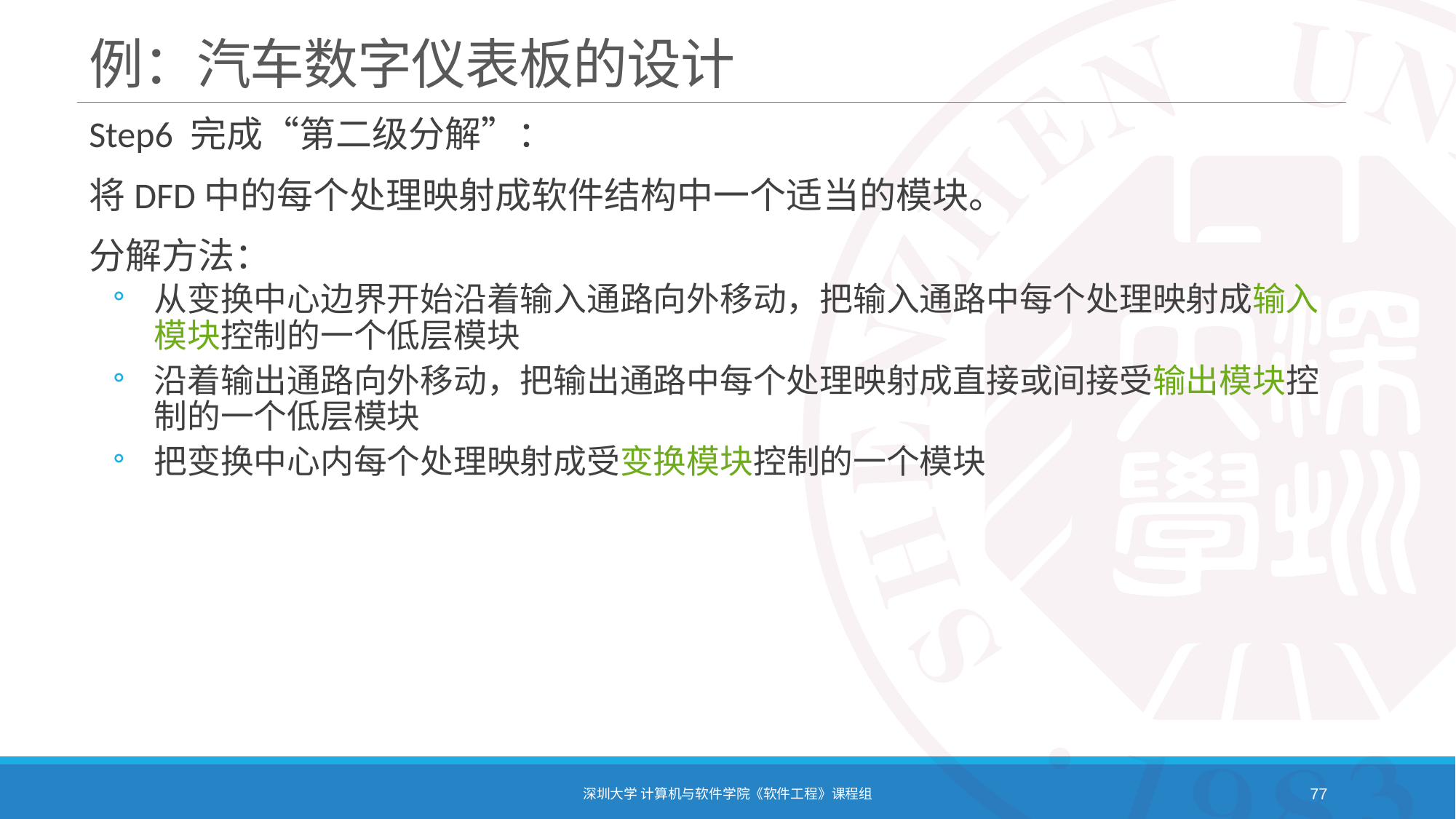

# 例：汽车数字仪表板的设计
Step6 完成“第二级分解”：
将DFD中的每个处理映射成软件结构中一个适当的模块。
分解方法：
从变换中心边界开始沿着输入通路向外移动，把输入通路中每个处理映射成输入模块控制的一个低层模块
沿着输出通路向外移动，把输出通路中每个处理映射成直接或间接受输出模块控制的一个低层模块
把变换中心内每个处理映射成受变换模块控制的一个模块

深圳大学 计算机与软件学院《软件工程》课程组
77